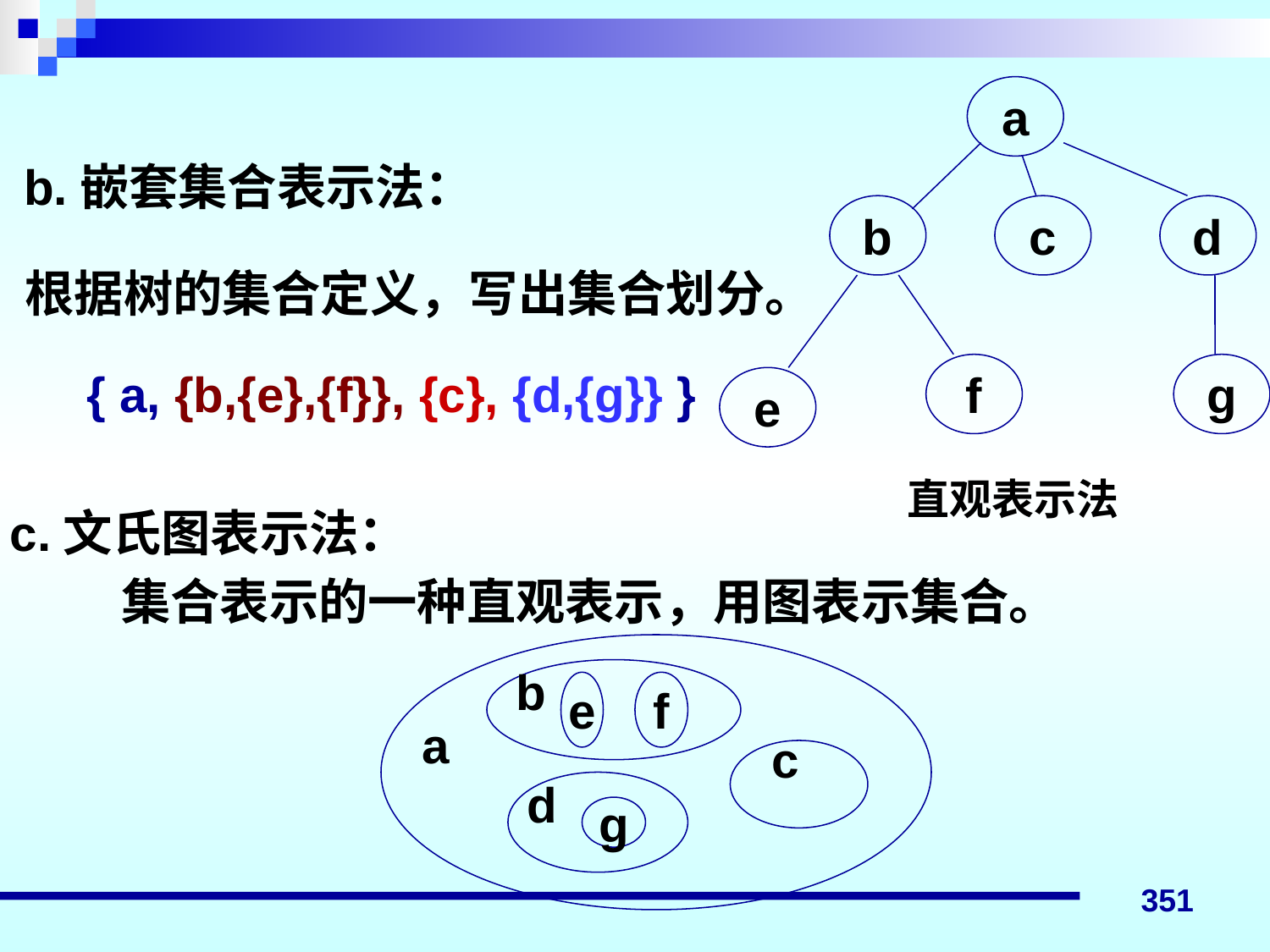

a

b
c
d

f
g
e
 b.嵌套集合表示法：
根据树的集合定义，写出集合划分。
{ a, {b,{e},{f}}, {c}, {d,{g}} }
直观表示法
c.文氏图表示法：
集合表示的一种直观表示，用图表示集合。

a
b

e
f
c

d

g
351